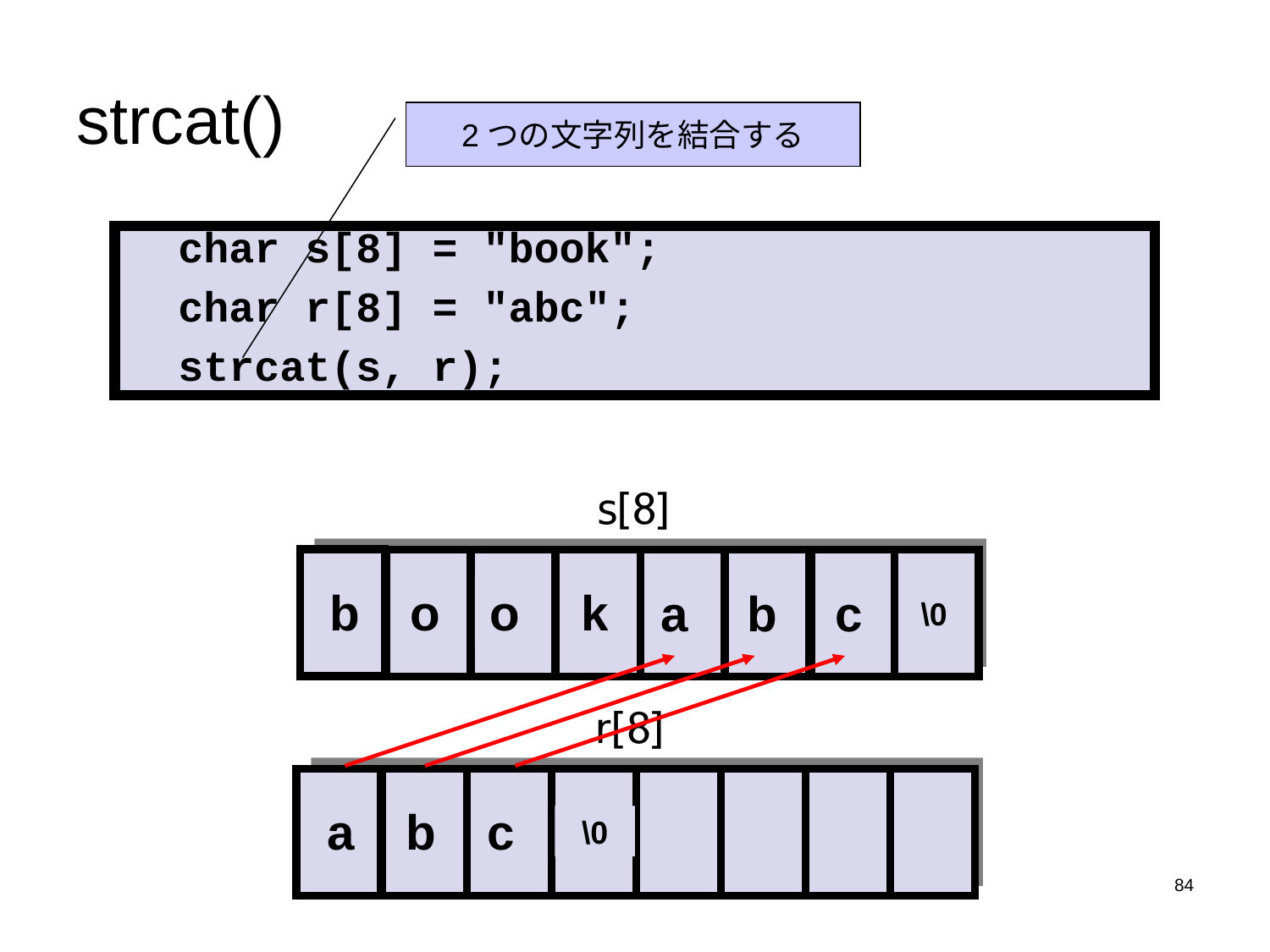

# strcat()
2つの文字列を結合する
  char s[8] = "book";
  char r[8] = "abc";
  strcat(s, r);
s[8]

b
o
o
k
a
b
c
\0

r[8]

a
b
c
\0
84